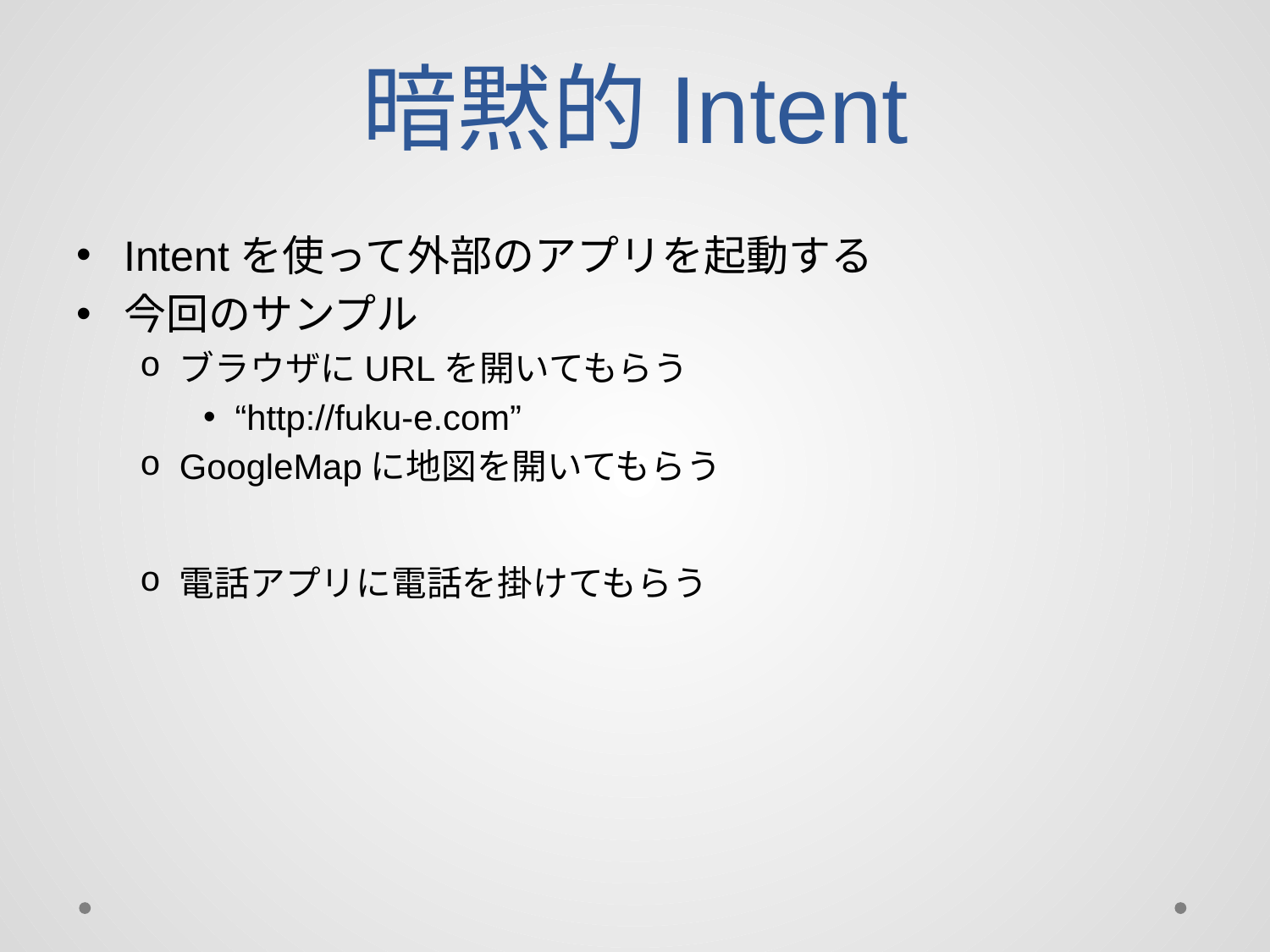

# 暗黙的Intent
Intentを使って外部のアプリを起動する
今回のサンプル
ブラウザにURLを開いてもらう
“http://fuku-e.com”
GoogleMapに地図を開いてもらう

電話アプリに電話を掛けてもらう